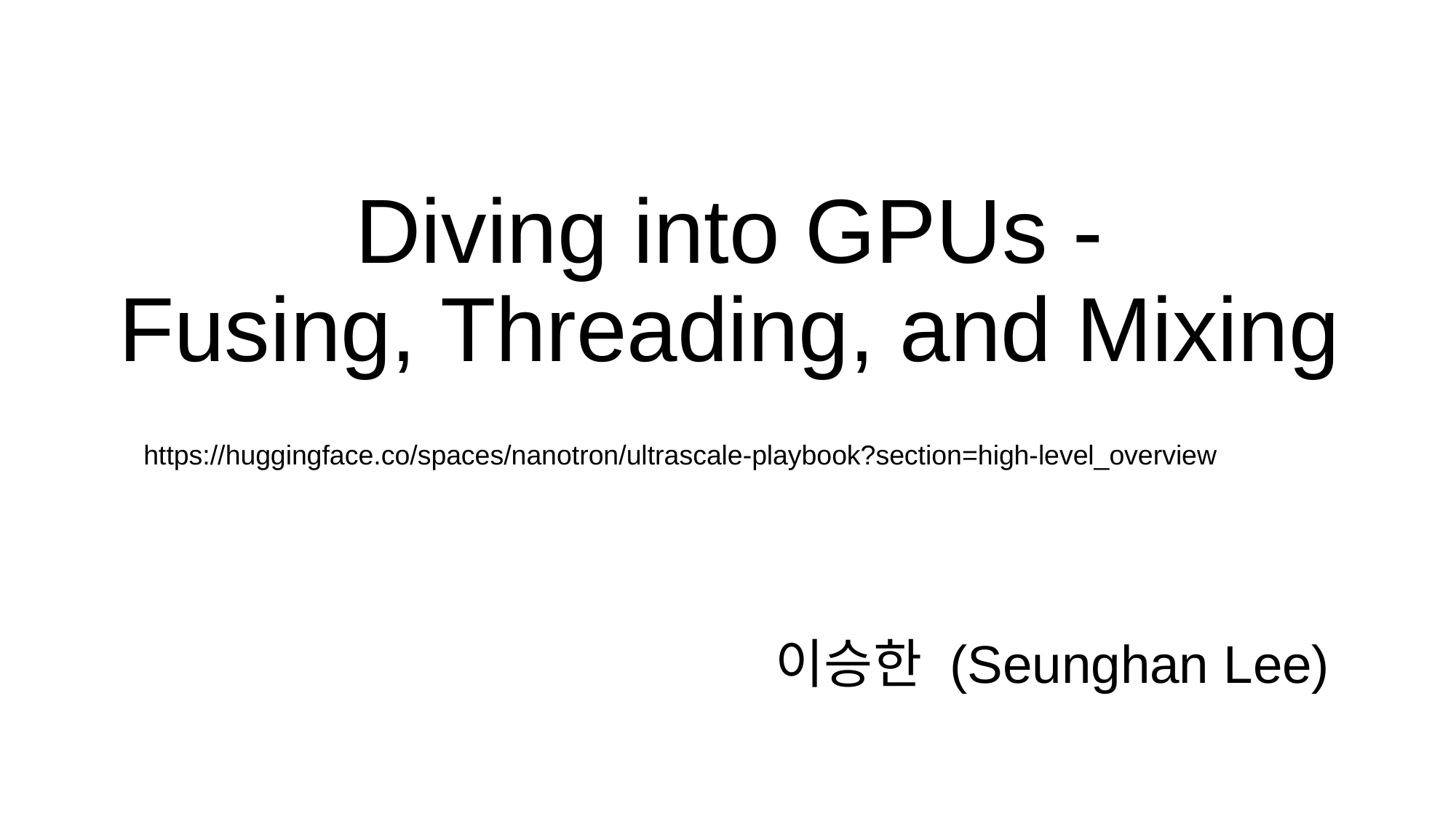

# Diving into GPUs - Fusing, Threading, and Mixing
https://huggingface.co/spaces/nanotron/ultrascale-playbook?section=high-level_overview
이승한 (Seunghan Lee)